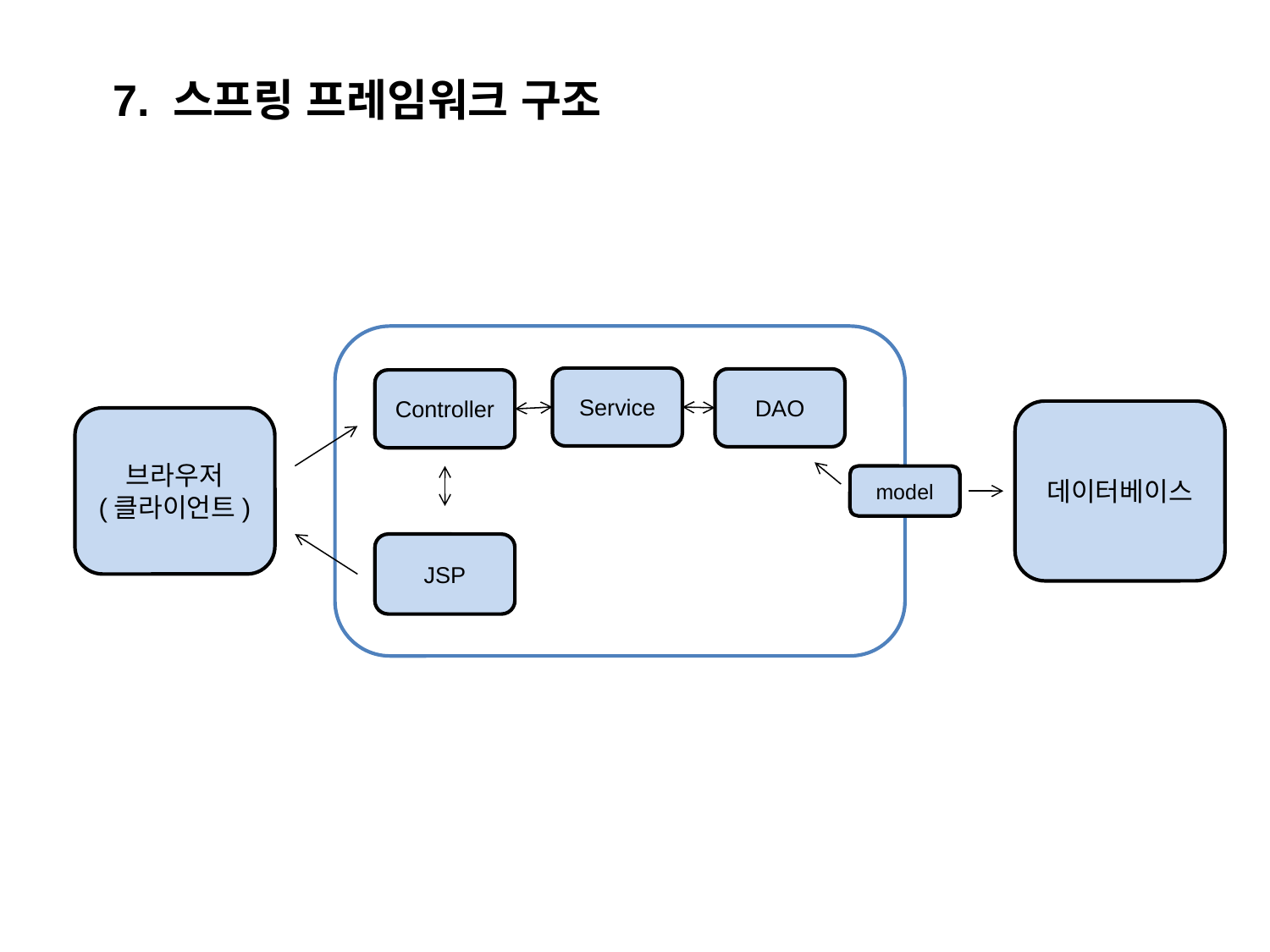

7. 스프링 프레임워크 구조

Service
DAO
Controller
데이터베이스
브라우저
(클라이언트)
model
JSP